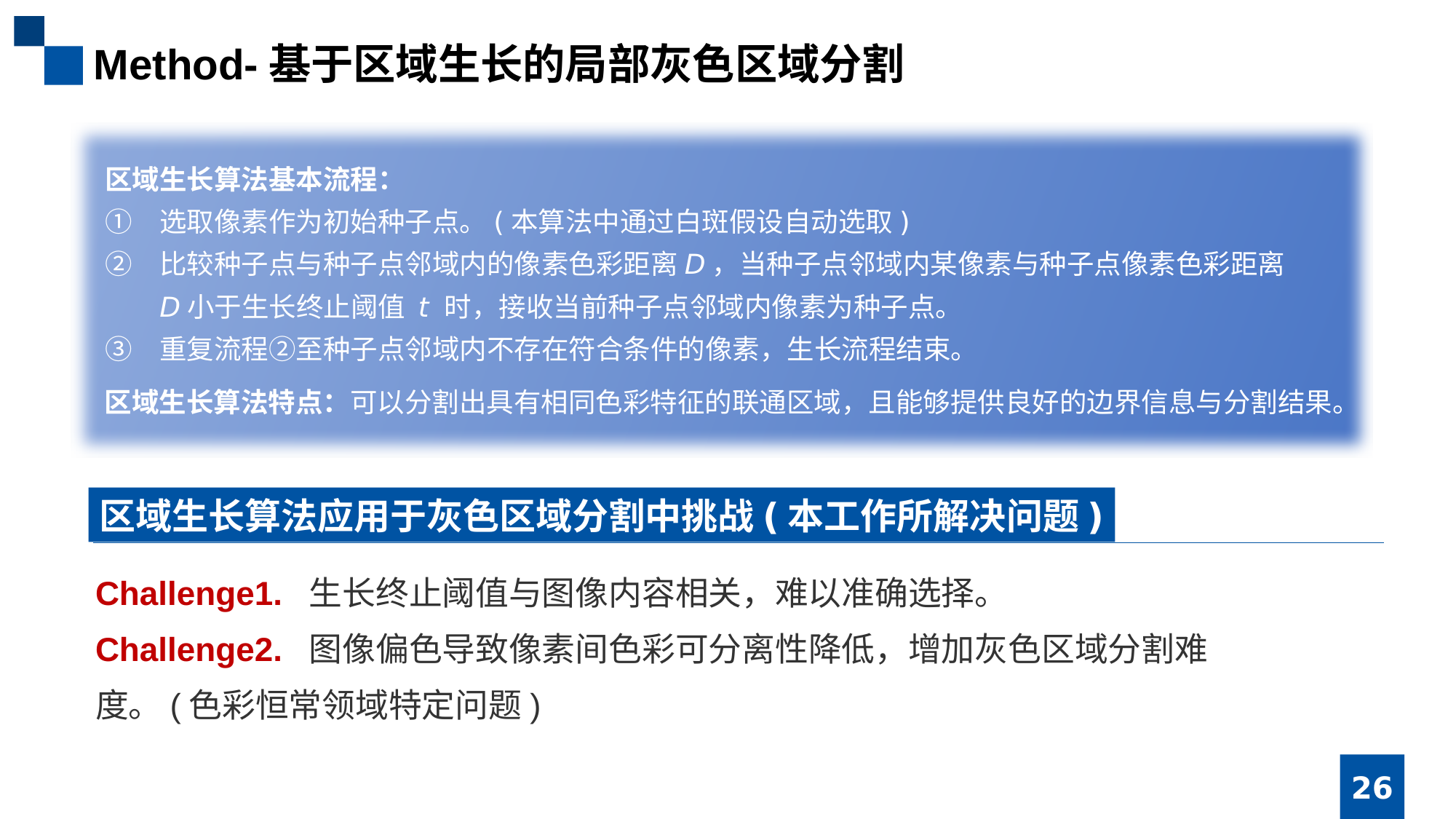

Method-基于区域生长的局部灰色区域分割

区域生长算法基本流程：
选取像素作为初始种子点。(本算法中通过白斑假设自动选取)
比较种子点与种子点邻域内的像素色彩距离D，当种子点邻域内某像素与种子点像素色彩距离D小于生长终止阈值 t 时，接收当前种子点邻域内像素为种子点。
重复流程②至种子点邻域内不存在符合条件的像素，生长流程结束。
区域生长算法特点：可以分割出具有相同色彩特征的联通区域，且能够提供良好的边界信息与分割结果。
区域生长算法应用于灰色区域分割中挑战(本工作所解决问题)
Challenge1.  生长终止阈值与图像内容相关，难以准确选择。
Challenge2.  图像偏色导致像素间色彩可分离性降低，增加灰色区域分割难度。(色彩恒常领域特定问题)
26